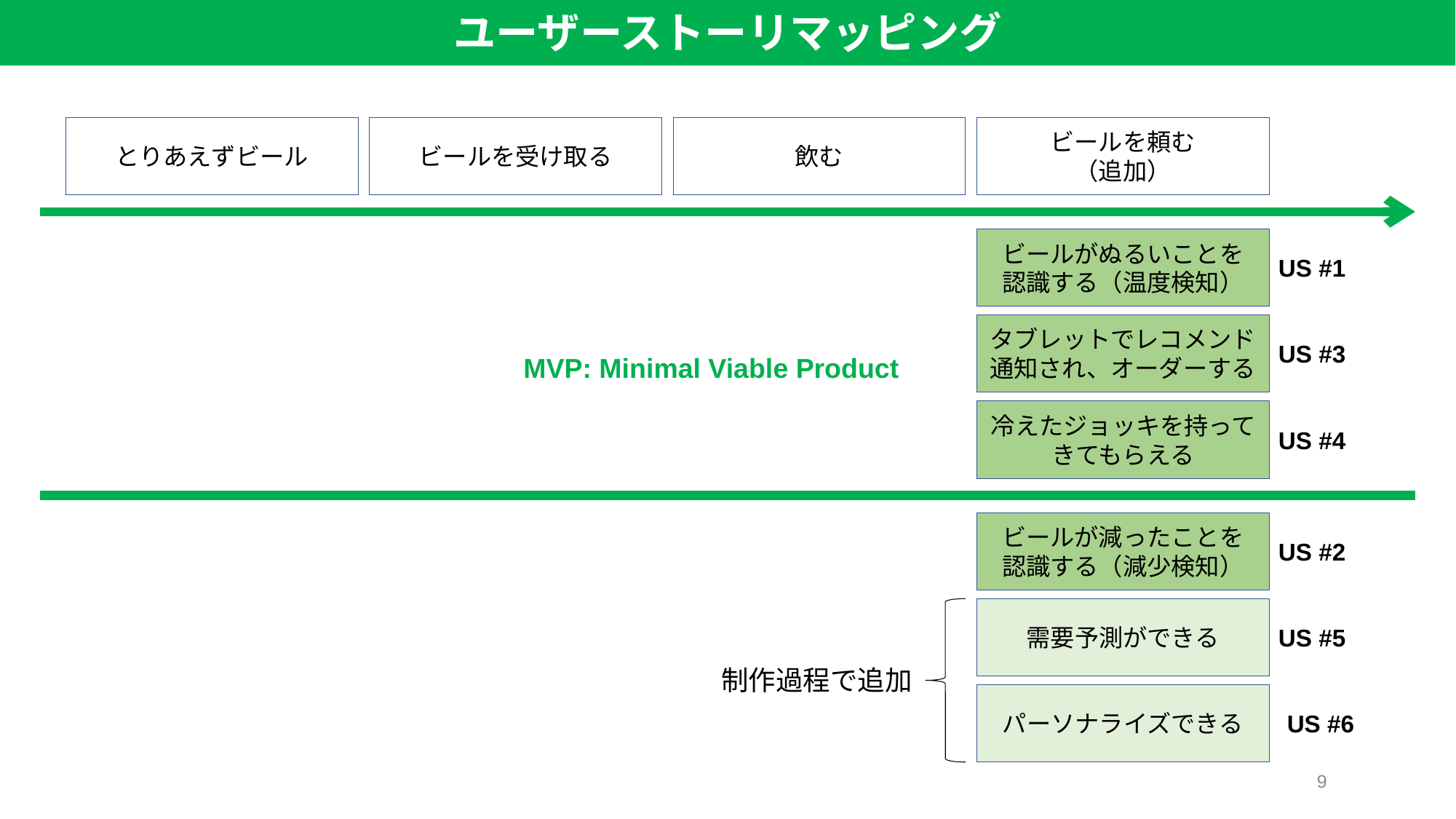

ユーザーストーリマッピング
とりあえずビール
ビールを受け取る
飲む
ビールを頼む
（追加）
ビールがぬるいことを
認識する（温度検知）
US #1
タブレットでレコメンド通知され、オーダーする
US #3
MVP: Minimal Viable Product
冷えたジョッキを持ってきてもらえる
US #4
ビールが減ったことを
認識する（減少検知）
US #2

需要予測ができる
US #5
制作過程で追加
パーソナライズできる
US #6
9